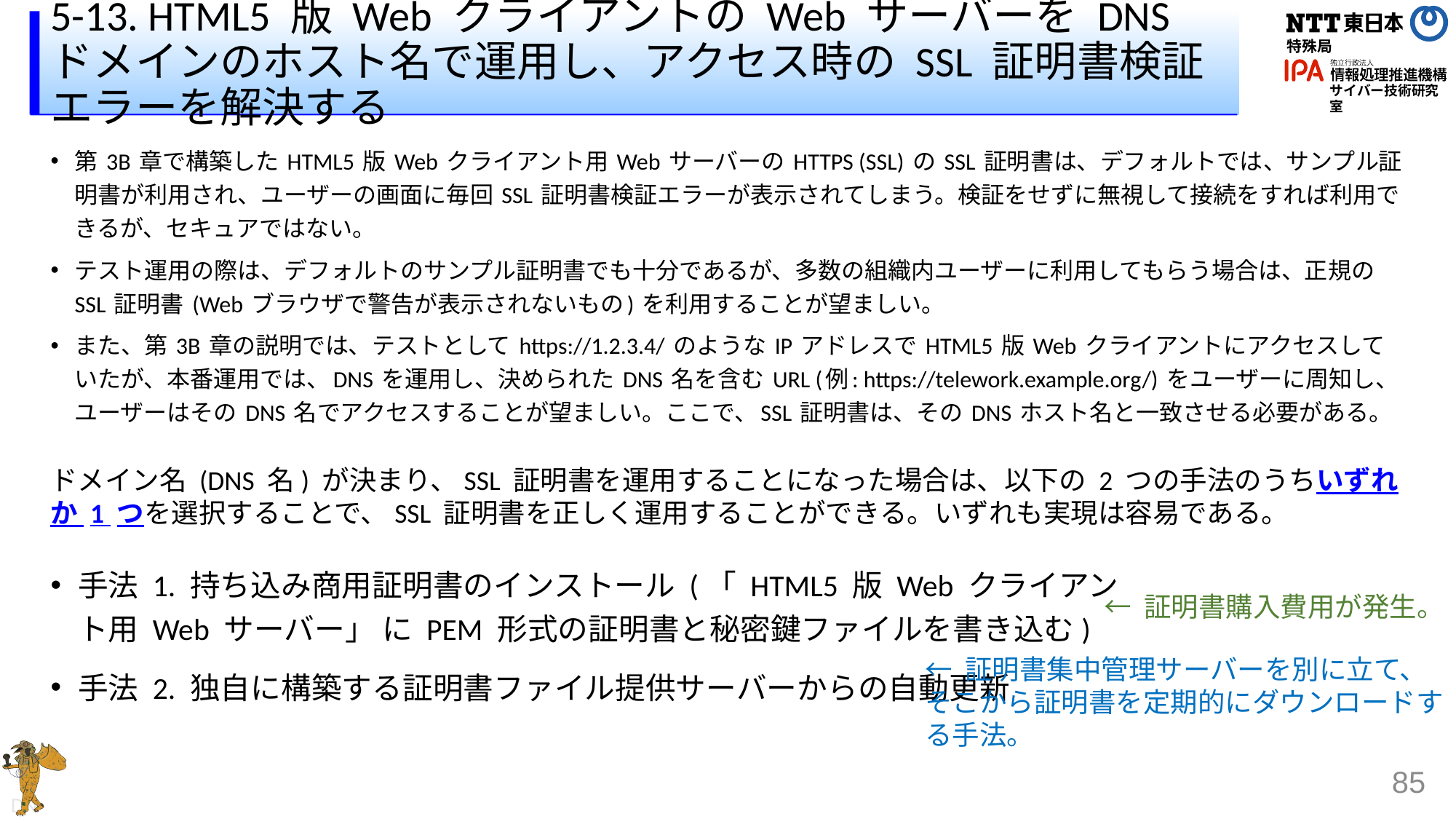

# 5-13. HTML5 版 Web クライアントの Web サーバーを DNS ドメインのホスト名で運用し、アクセス時の SSL 証明書検証エラーを解決する
第 3B 章で構築した HTML5 版 Web クライアント用 Web サーバーの HTTPS (SSL) の SSL 証明書は、デフォルトでは、サンプル証明書が利用され、ユーザーの画面に毎回 SSL 証明書検証エラーが表示されてしまう。検証をせずに無視して接続をすれば利用できるが、セキュアではない。
テスト運用の際は、デフォルトのサンプル証明書でも十分であるが、多数の組織内ユーザーに利用してもらう場合は、正規の SSL 証明書 (Web ブラウザで警告が表示されないもの) を利用することが望ましい。
また、第 3B 章の説明では、テストとして https://1.2.3.4/ のような IP アドレスで HTML5 版 Web クライアントにアクセスしていたが、本番運用では、DNS を運用し、決められた DNS 名を含む URL (例: https://telework.example.org/) をユーザーに周知し、ユーザーはその DNS 名でアクセスすることが望ましい。ここで、SSL 証明書は、その DNS ホスト名と一致させる必要がある。

ドメイン名 (DNS 名) が決まり、SSL 証明書を運用することになった場合は、以下の 2 つの手法のうちいずれか 1 つを選択することで、SSL 証明書を正しく運用することができる。いずれも実現は容易である。
手法 1. 持ち込み商用証明書のインストール (「 HTML5 版 Web クライアント用 Web サーバー」 に PEM 形式の証明書と秘密鍵ファイルを書き込む)
手法 2. 独自に構築する証明書ファイル提供サーバーからの自動更新
← 証明書購入費用が発生。
← 証明書集中管理サーバーを別に立て、そこから証明書を定期的にダウンロードする手法。
85